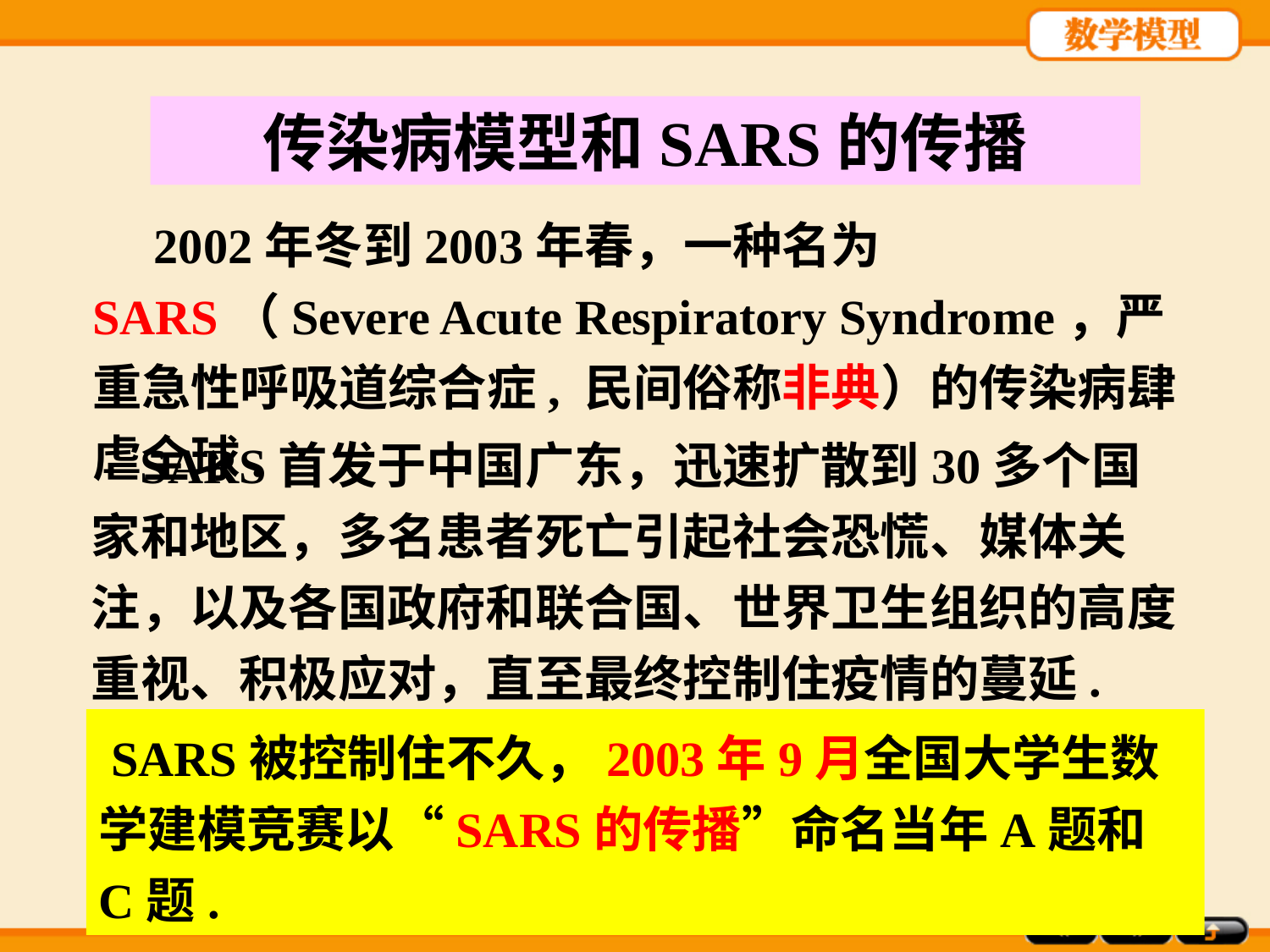

传染病模型和SARS的传播
     2002年冬到2003年春，一种名为SARS（Severe Acute Respiratory Syndrome，严重急性呼吸道综合症, 民间俗称非典）的传染病肆虐全球.
    SARS首发于中国广东，迅速扩散到30多个国家和地区，多名患者死亡引起社会恐慌、媒体关注，以及各国政府和联合国、世界卫生组织的高度重视、积极应对，直至最终控制住疫情的蔓延.
 SARS被控制住不久，2003年9月全国大学生数学建模竞赛以“SARS的传播”命名当年A题和C题.